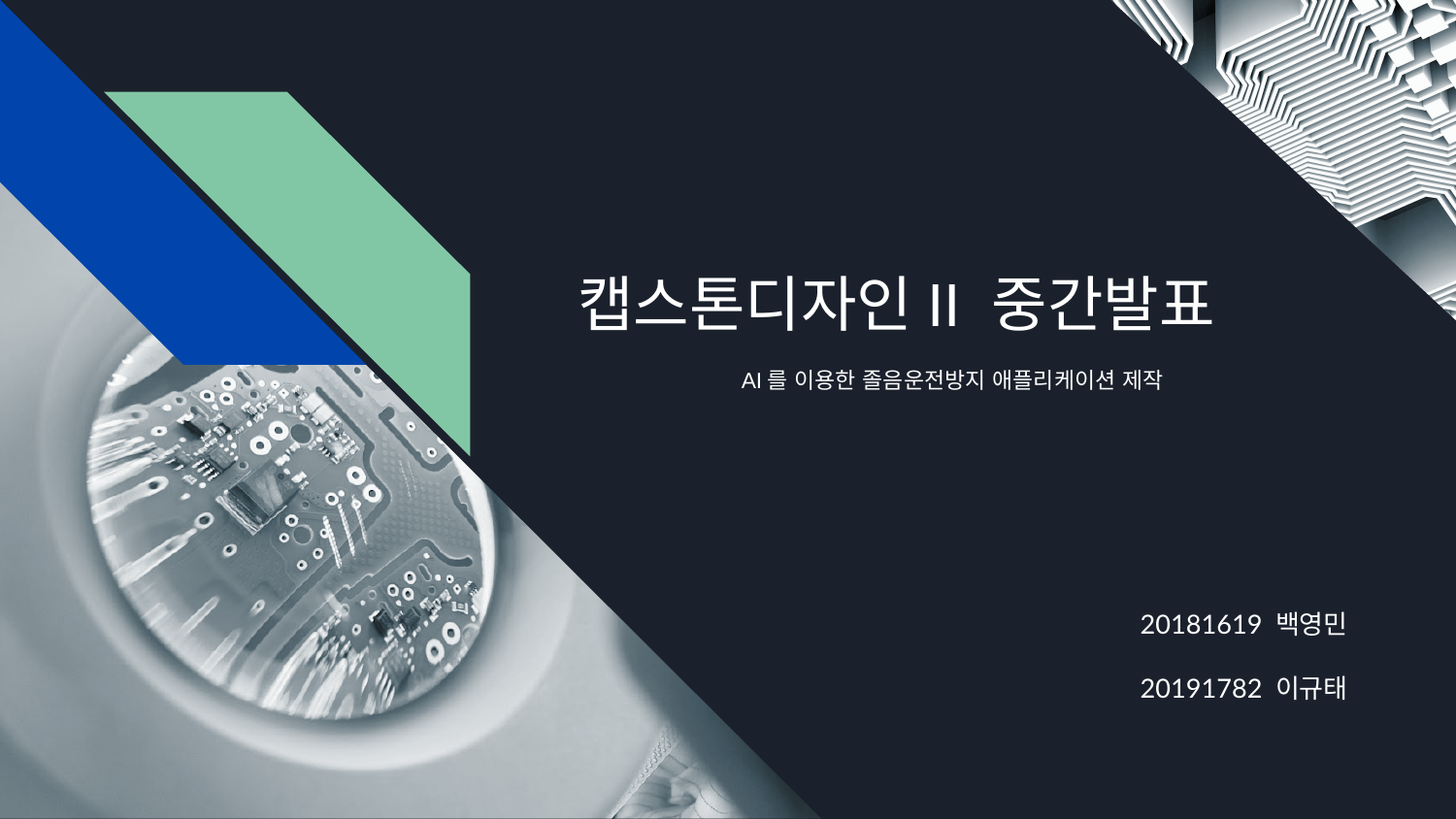

# 캡스톤디자인II 중간발표
AI를 이용한 졸음운전방지 애플리케이션 제작

20181619 백영민
20191782 이규태